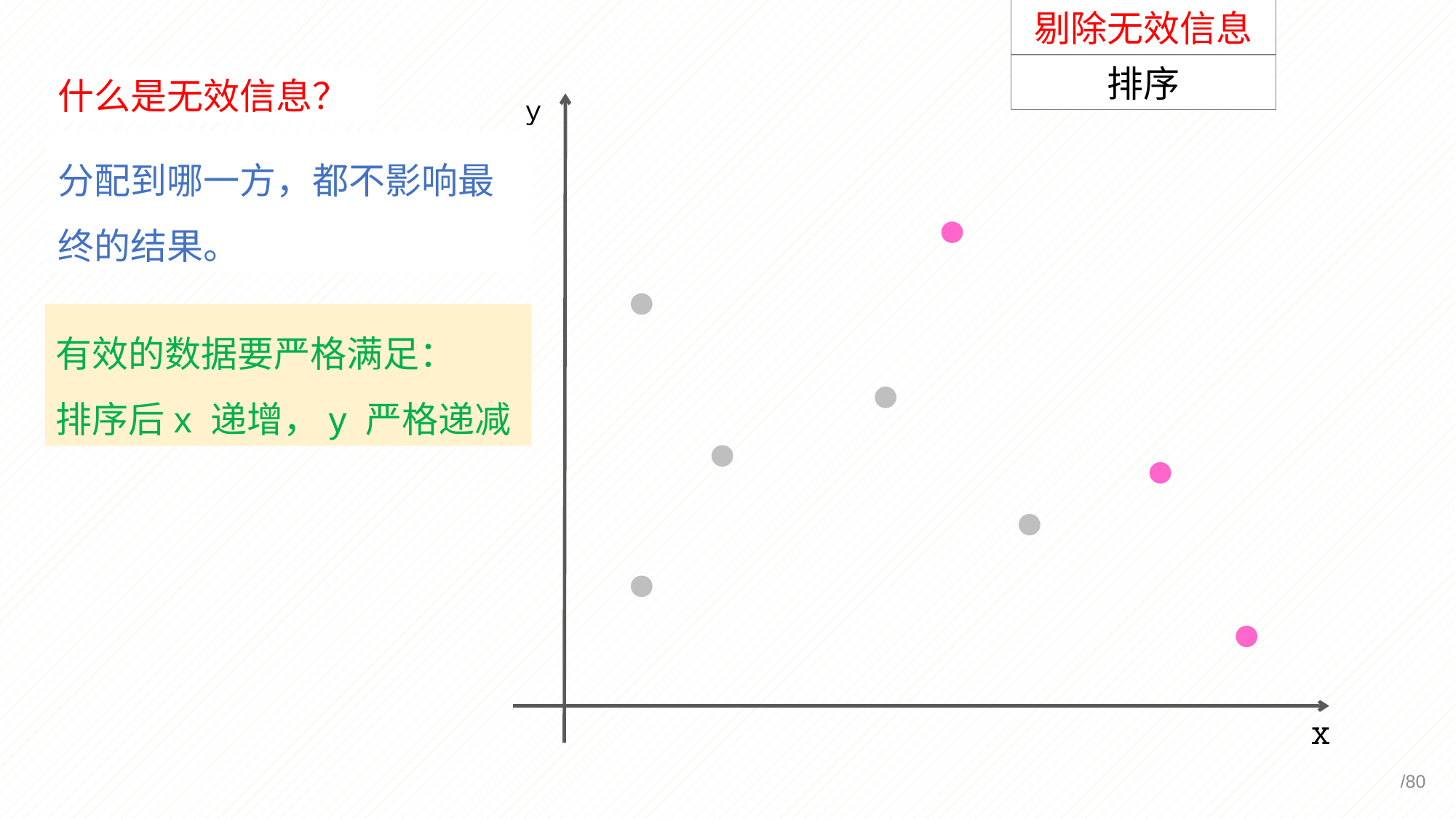

剔除无效信息
排序
什么是无效信息？
y
分配到哪一方，都不影响最终的结果。

有效的数据要严格满足：
排序后x 递增，y 严格递减

x